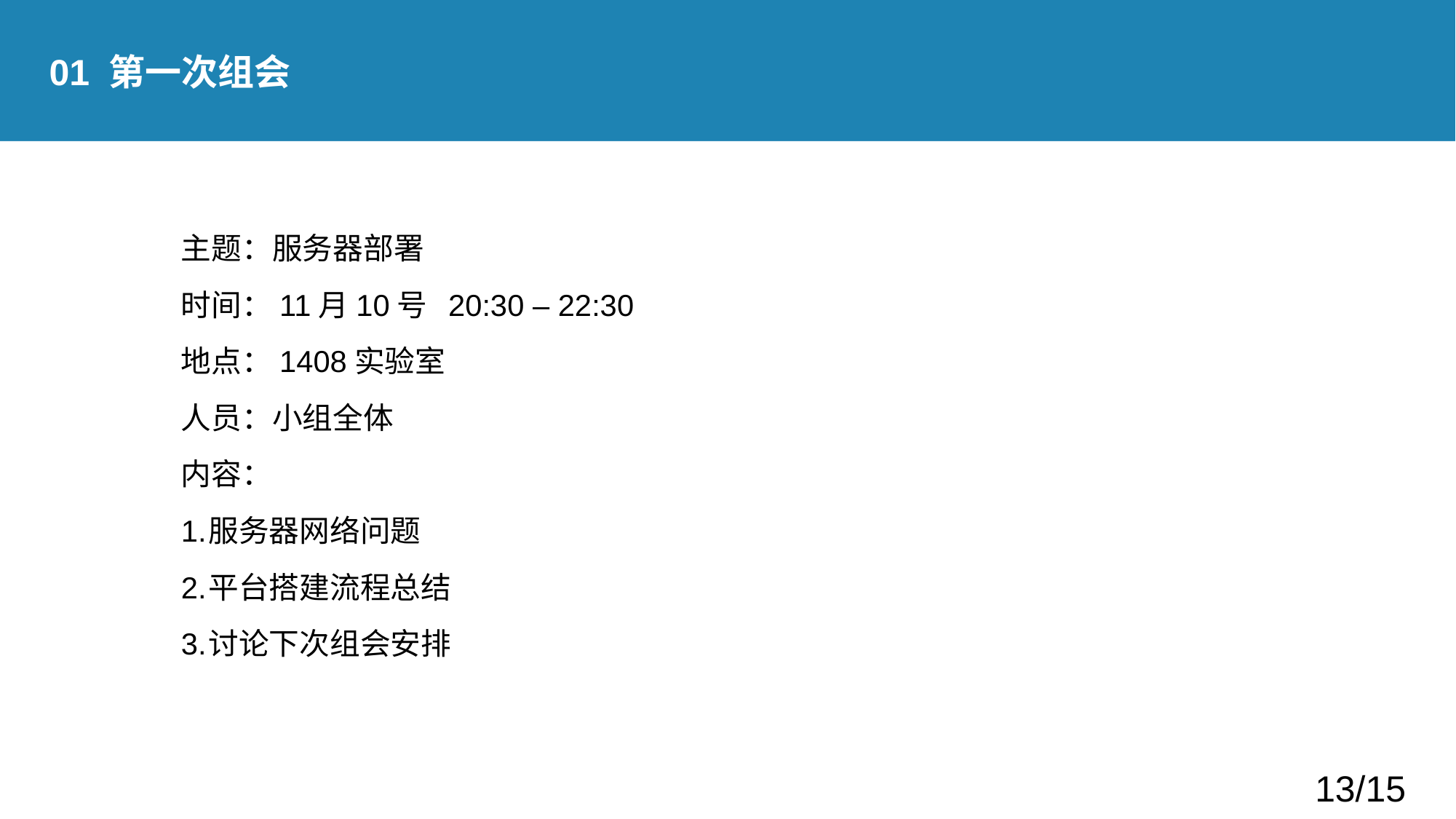

01 第一次组会
主题：服务器部署
时间：11月10号  20:30 – 22:30
地点：1408实验室
人员：小组全体
内容：
服务器网络问题
平台搭建流程总结
讨论下次组会安排

13/15